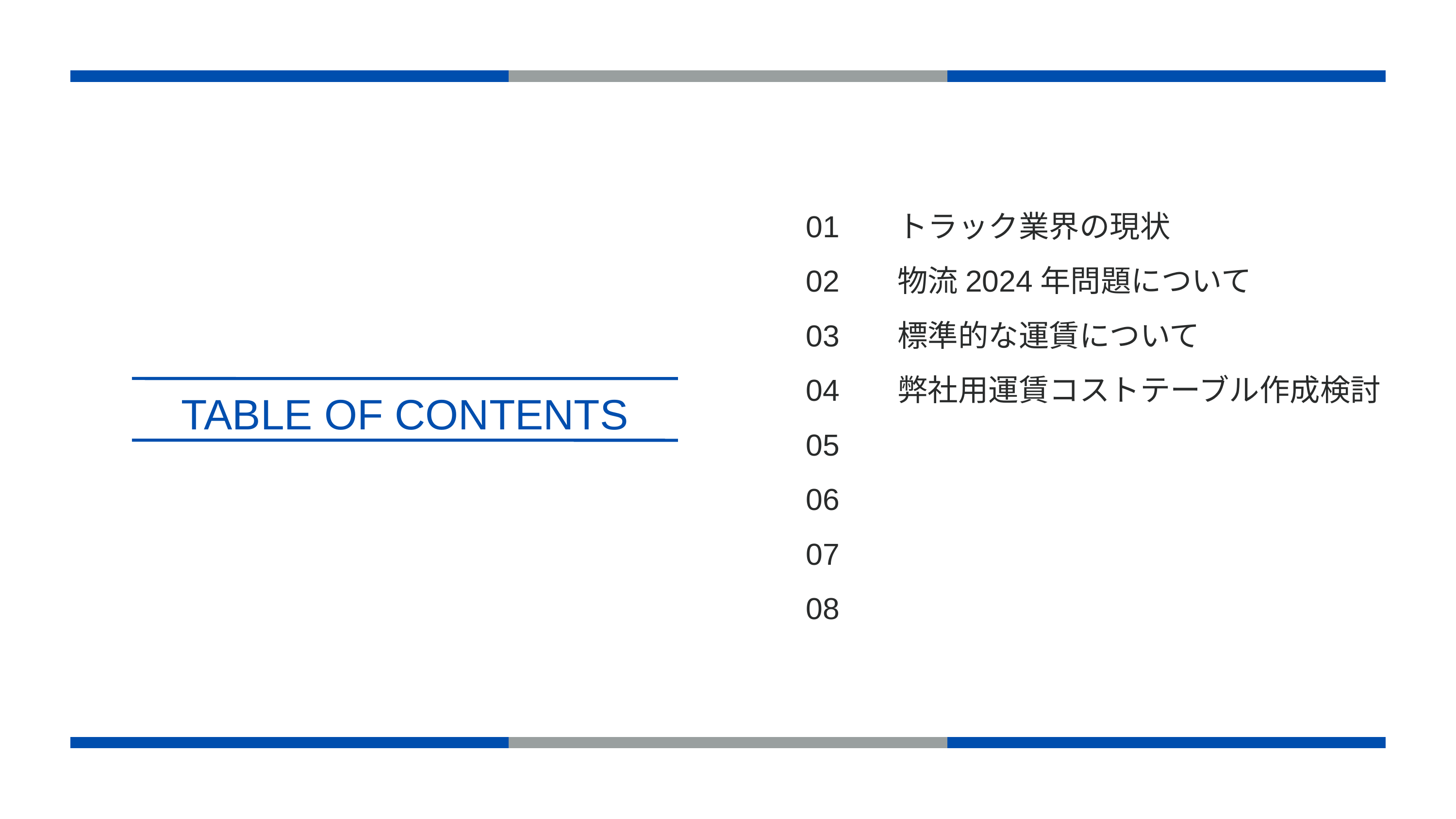

01
02
03
04
05
06
07
08
トラック業界の現状
物流2024年問題について
標準的な運賃について
弊社用運賃コストテーブル作成検討

TABLE OF CONTENTS